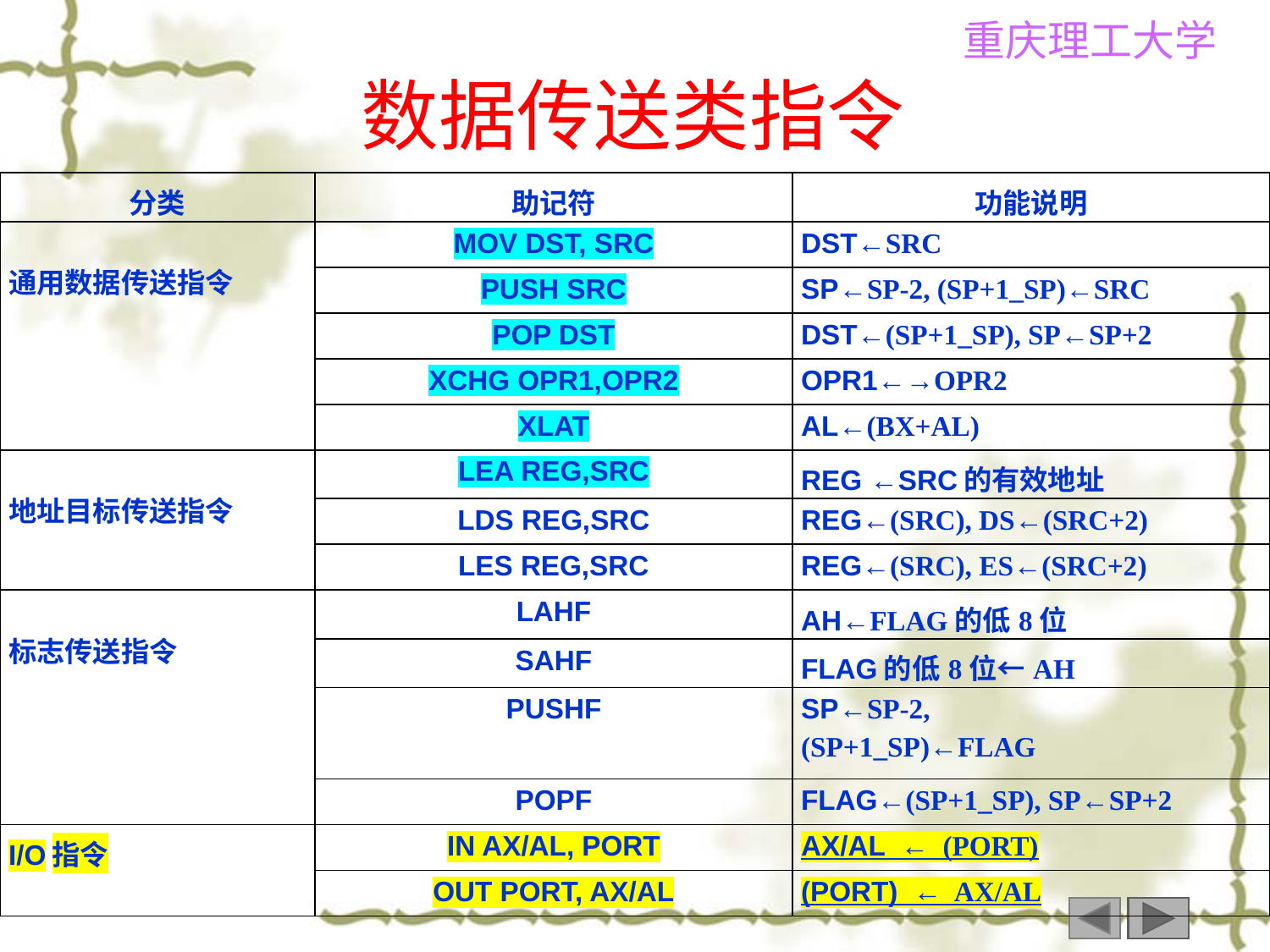

# 数据传送类指令
| 分类 | 助记符 | 功能说明 |
| --- | --- | --- |
| 通用数据传送指令 | MOV DST, SRC | DST←SRC |
|  | PUSH SRC | SP←SP-2, (SP+1\_SP)←SRC |
|  | POP DST | DST←(SP+1\_SP), SP←SP+2 |
|  | XCHG OPR1,OPR2 | OPR1←→OPR2 |
|  | XLAT | AL←(BX+AL) |
| 地址目标传送指令 | LEA REG,SRC | REG ←SRC的有效地址 |
|  | LDS REG,SRC | REG←(SRC), DS←(SRC+2) |
|  | LES REG,SRC | REG←(SRC), ES←(SRC+2) |
| 标志传送指令 | LAHF | AH←FLAG的低8位 |
|  | SAHF | FLAG的低8位←AH |
|  | PUSHF | SP←SP-2, (SP+1\_SP)←FLAG |
|  | POPF | FLAG←(SP+1\_SP), SP←SP+2 |
| I/O指令 | IN AX/AL, PORT | AX/AL ← (PORT) |
|  | OUT PORT, AX/AL | (PORT) ← AX/AL |